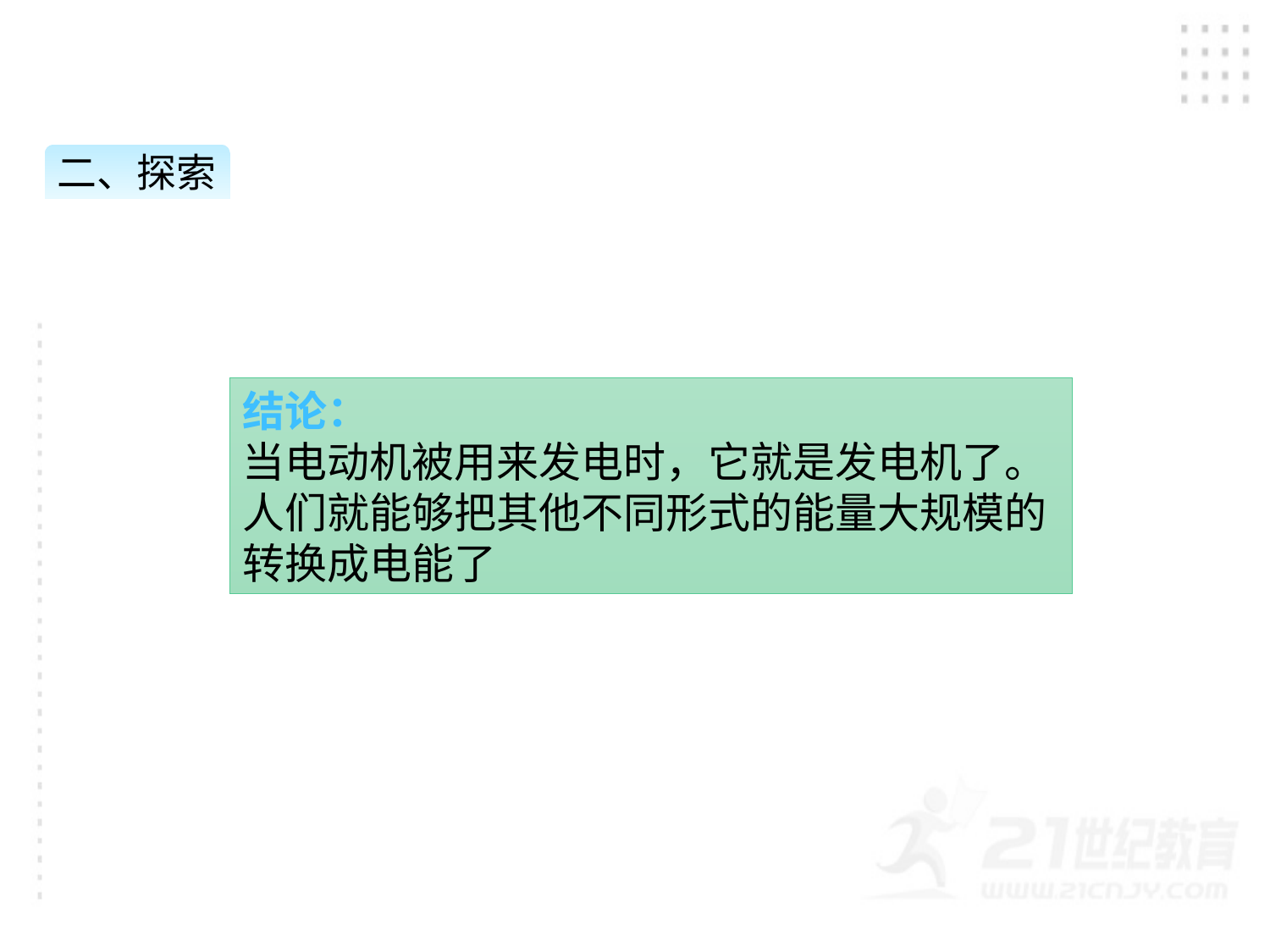

二、探索
结论：
当电动机被用来发电时，它就是发电机了。人们就能够把其他不同形式的能量大规模的转换成电能了